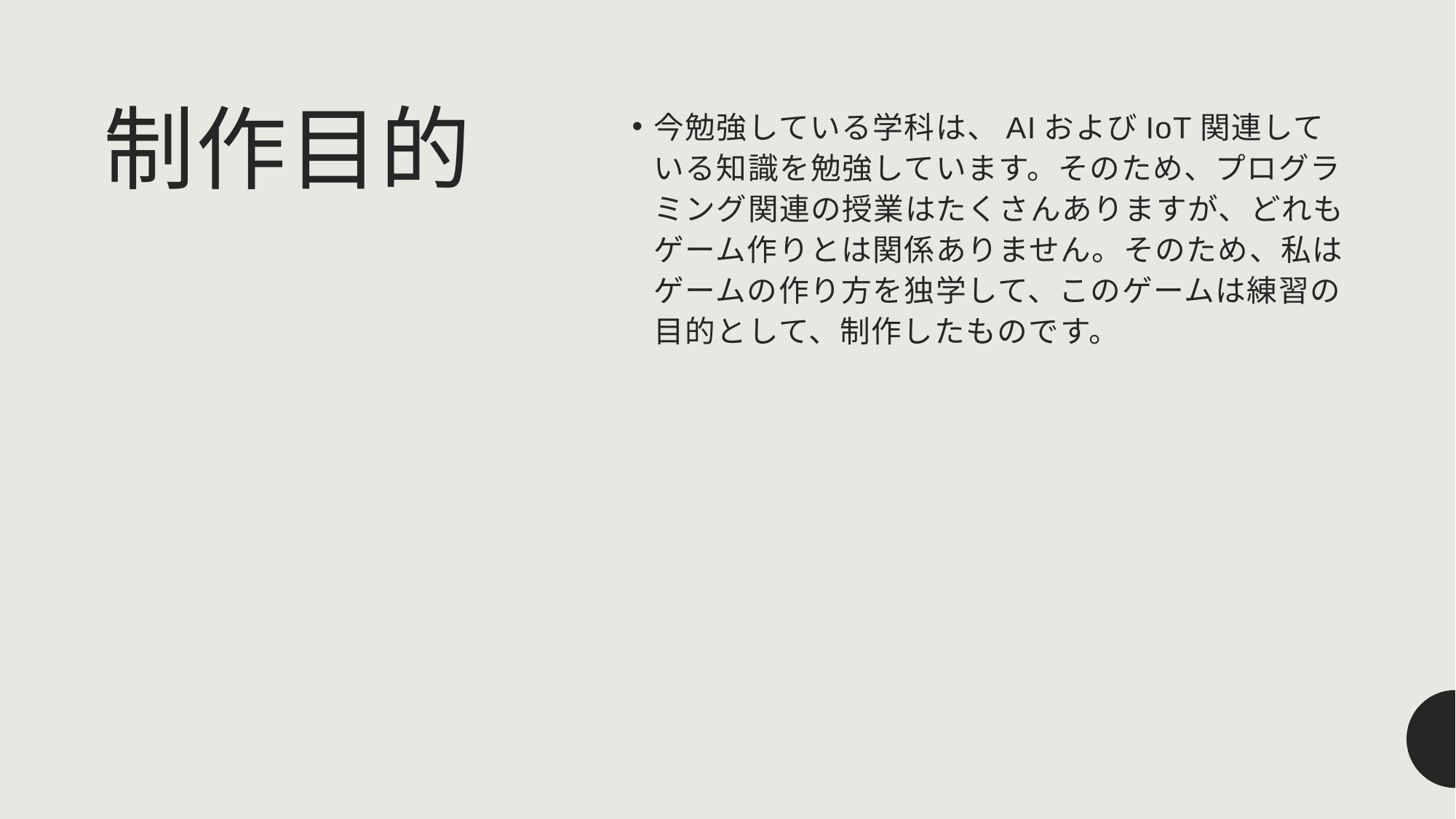

# 制作目的
今勉強している学科は、AIおよびIoT関連している知識を勉強しています。そのため、プログラミング関連の授業はたくさんありますが、どれもゲーム作りとは関係ありません。そのため、私はゲームの作り方を独学して、このゲームは練習の目的として、制作したものです。